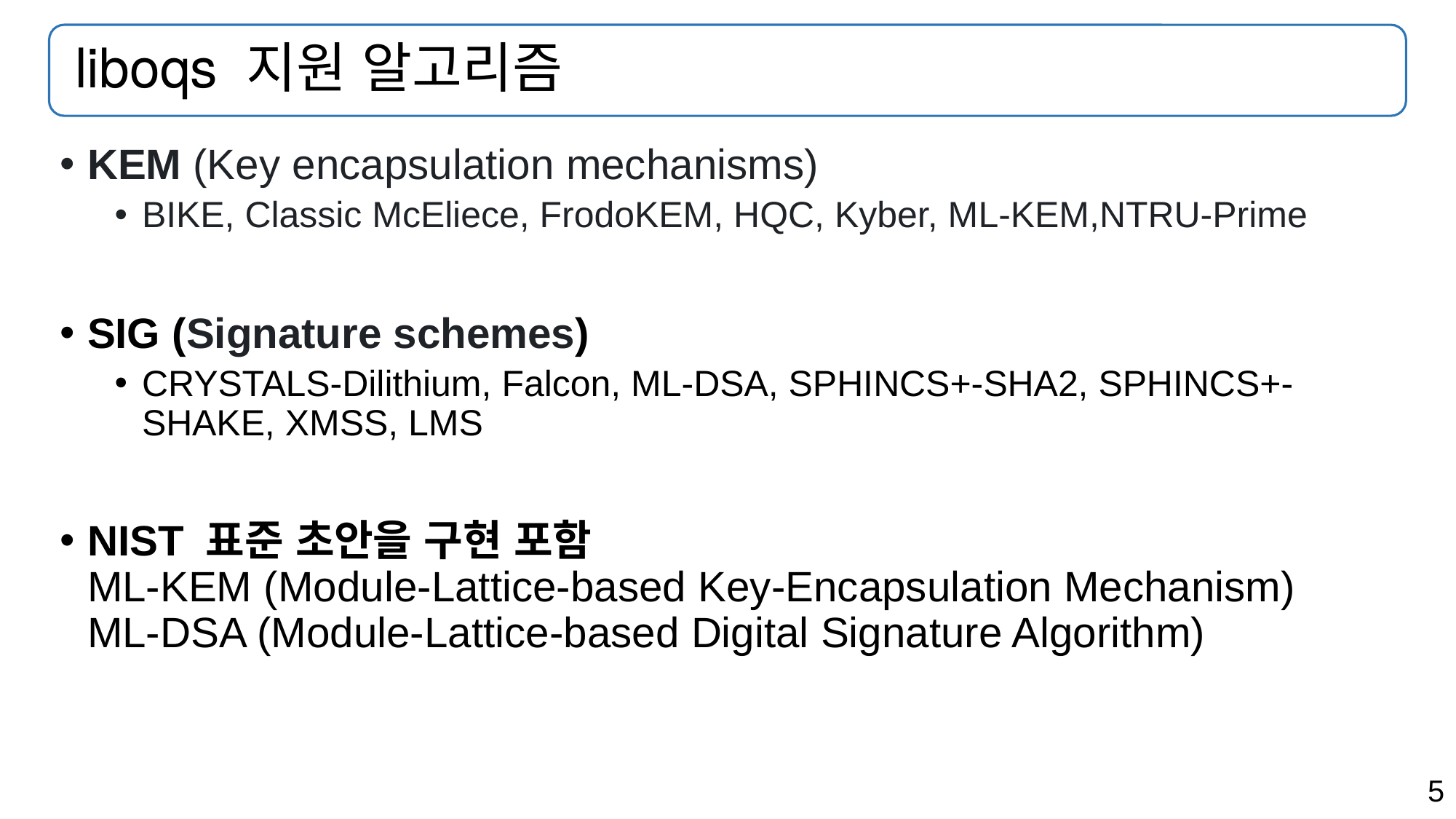

# liboqs 지원 알고리즘
KEM (Key encapsulation mechanisms)
BIKE, Classic McEliece, FrodoKEM, HQC, Kyber, ML-KEM,NTRU-Prime

SIG (Signature schemes)
CRYSTALS-Dilithium, Falcon, ML-DSA, SPHINCS+-SHA2, SPHINCS+-SHAKE, XMSS, LMS

NIST 표준 초안을 구현 포함
ML-KEM (Module-Lattice-based Key-Encapsulation Mechanism)
ML-DSA (Module-Lattice-based Digital Signature Algorithm)